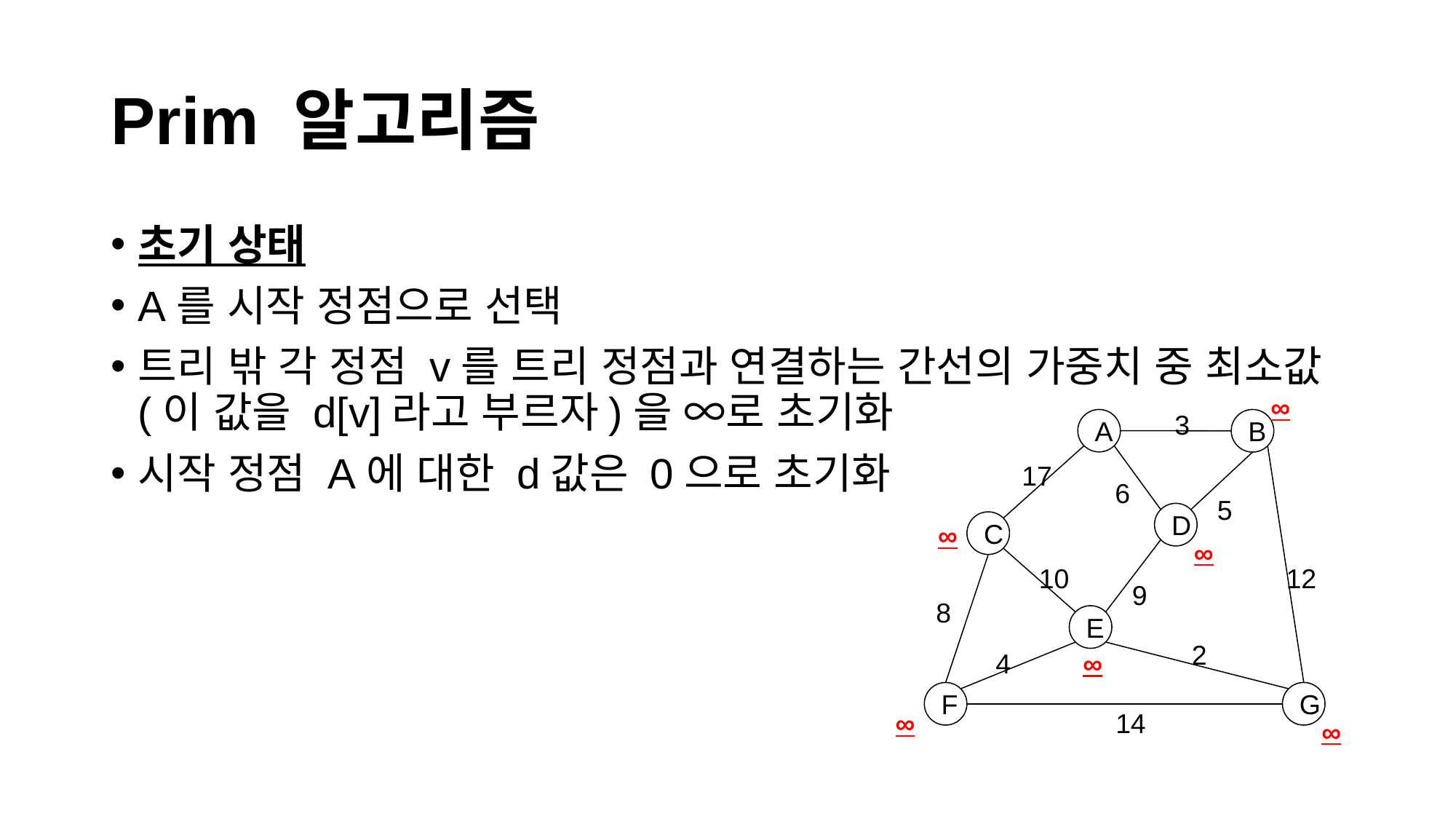

# Prim 알고리즘
초기 상태
A를 시작 정점으로 선택
트리 밖 각 정점 v를 트리 정점과 연결하는 간선의 가중치 중 최소값(이 값을 d[v]라고 부르자)을 ∞로 초기화
시작 정점 A에 대한 d값은 0으로 초기화

∞
3
A
B
17
6
5
∞
D
C
∞
10
12
9
8
E
2
4
∞
F
G
∞
14
∞